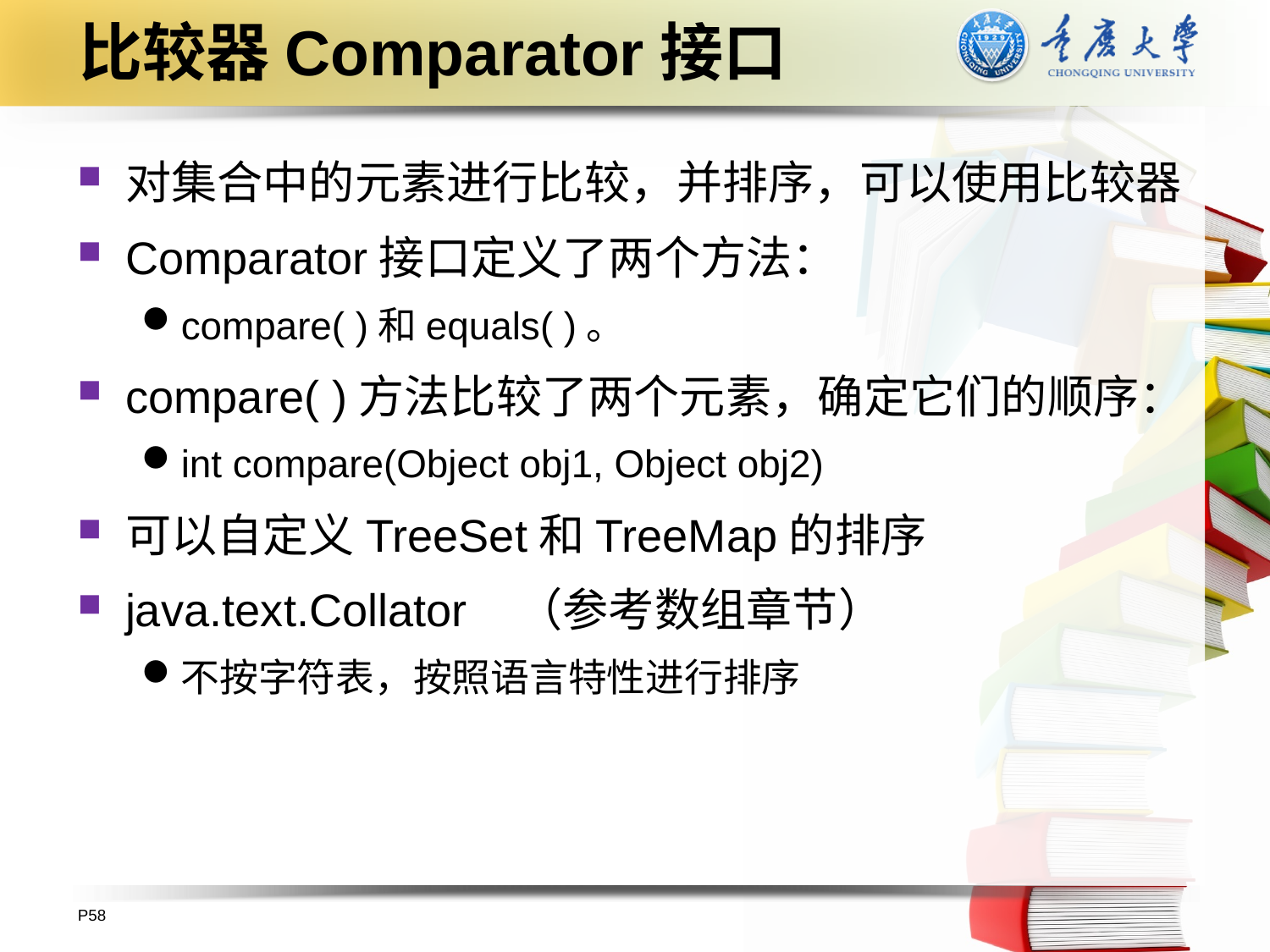

# 比较器Comparator接口
对集合中的元素进行比较，并排序，可以使用比较器
Comparator接口定义了两个方法：
compare( )和equals( )。
compare( )方法比较了两个元素，确定它们的顺序：
int compare(Object obj1, Object obj2)
可以自定义TreeSet和TreeMap的排序
java.text.Collator   （参考数组章节）
不按字符表，按照语言特性进行排序

P58